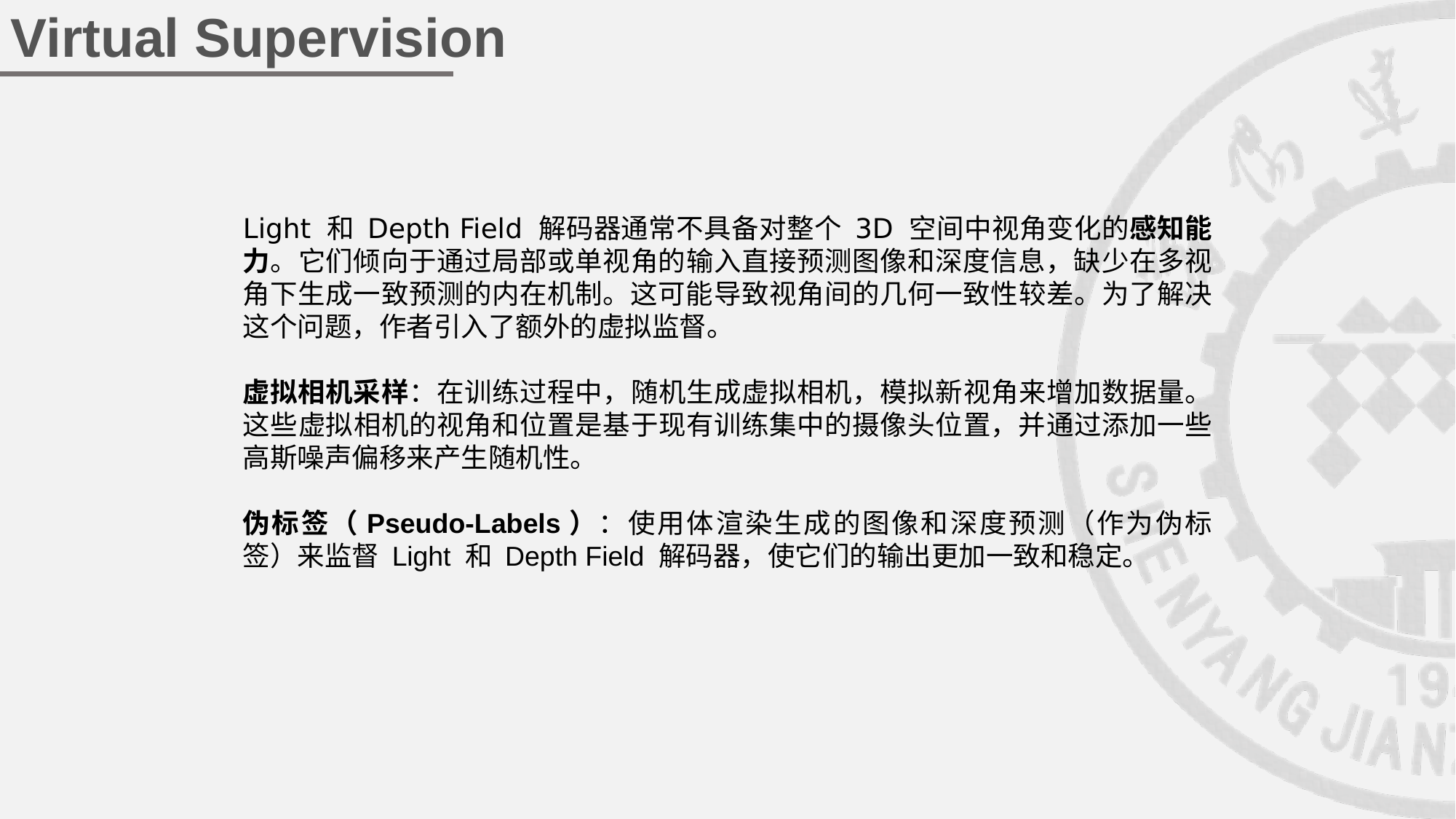

Virtual Supervision
Light 和 Depth Field 解码器通常不具备对整个 3D 空间中视角变化的感知能力。它们倾向于通过局部或单视角的输入直接预测图像和深度信息，缺少在多视角下生成一致预测的内在机制。这可能导致视角间的几何一致性较差。为了解决这个问题，作者引入了额外的虚拟监督。

虚拟相机采样：在训练过程中，随机生成虚拟相机，模拟新视角来增加数据量。这些虚拟相机的视角和位置是基于现有训练集中的摄像头位置，并通过添加一些高斯噪声偏移来产生随机性。

伪标签（Pseudo-Labels）：使用体渲染生成的图像和深度预测（作为伪标签）来监督 Light 和 Depth Field 解码器，使它们的输出更加一致和稳定。